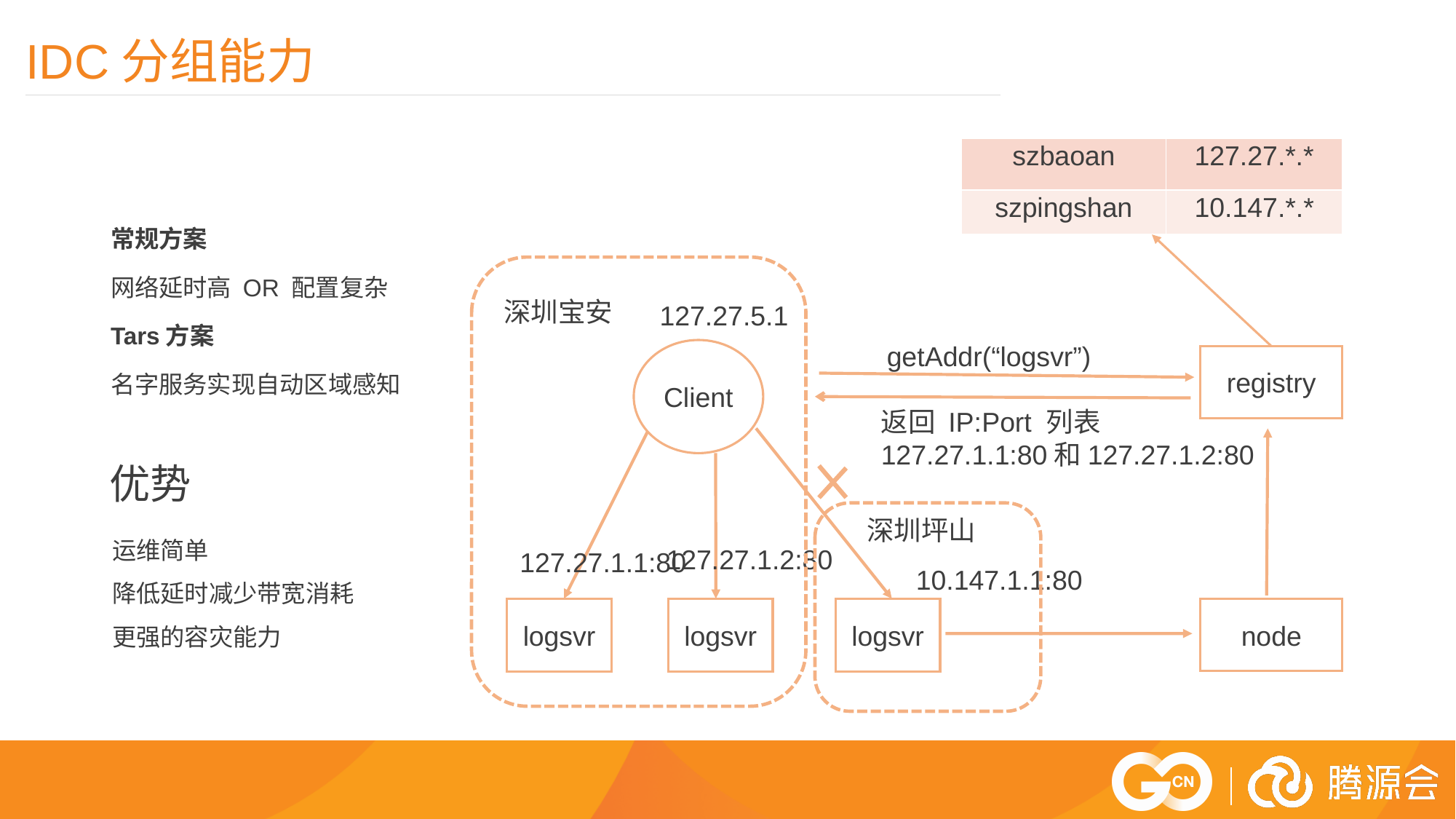

IDC分组能力
| szbaoan | 127.27.\*.\* |
| --- | --- |
| szpingshan | 10.147.\*.\* |
常规方案
网络延时高 OR 配置复杂
Tars方案
名字服务实现自动区域感知

深圳宝安
127.27.5.1
getAddr(“logsvr”)
Client
registry

返回 IP:Port 列表
127.27.1.1:80和127.27.1.2:80

优势

深圳坪山
运维简单
降低延时减少带宽消耗
更强的容灾能力
127.27.1.2:80
127.27.1.1:80
10.147.1.1:80
logsvr
logsvr
logsvr
node